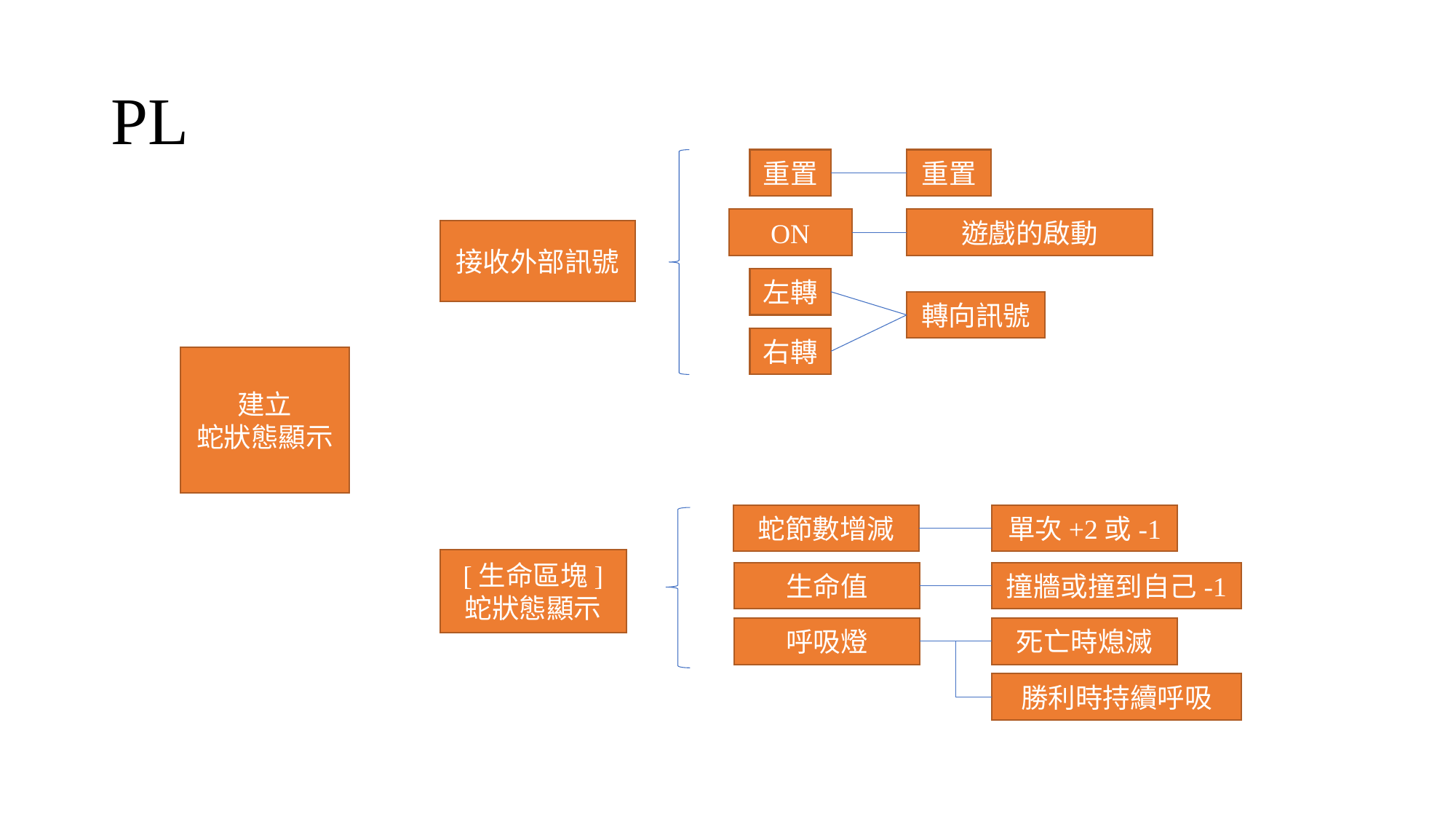

# PL

重置
重置
遊戲的啟動
ON
接收外部訊號
左轉
轉向訊號
右轉
建立
蛇狀態顯示
單次+2或-1
蛇節數增減

[生命區塊]
蛇狀態顯示
撞牆或撞到自己-1
生命值
呼吸燈
死亡時熄滅
勝利時持續呼吸